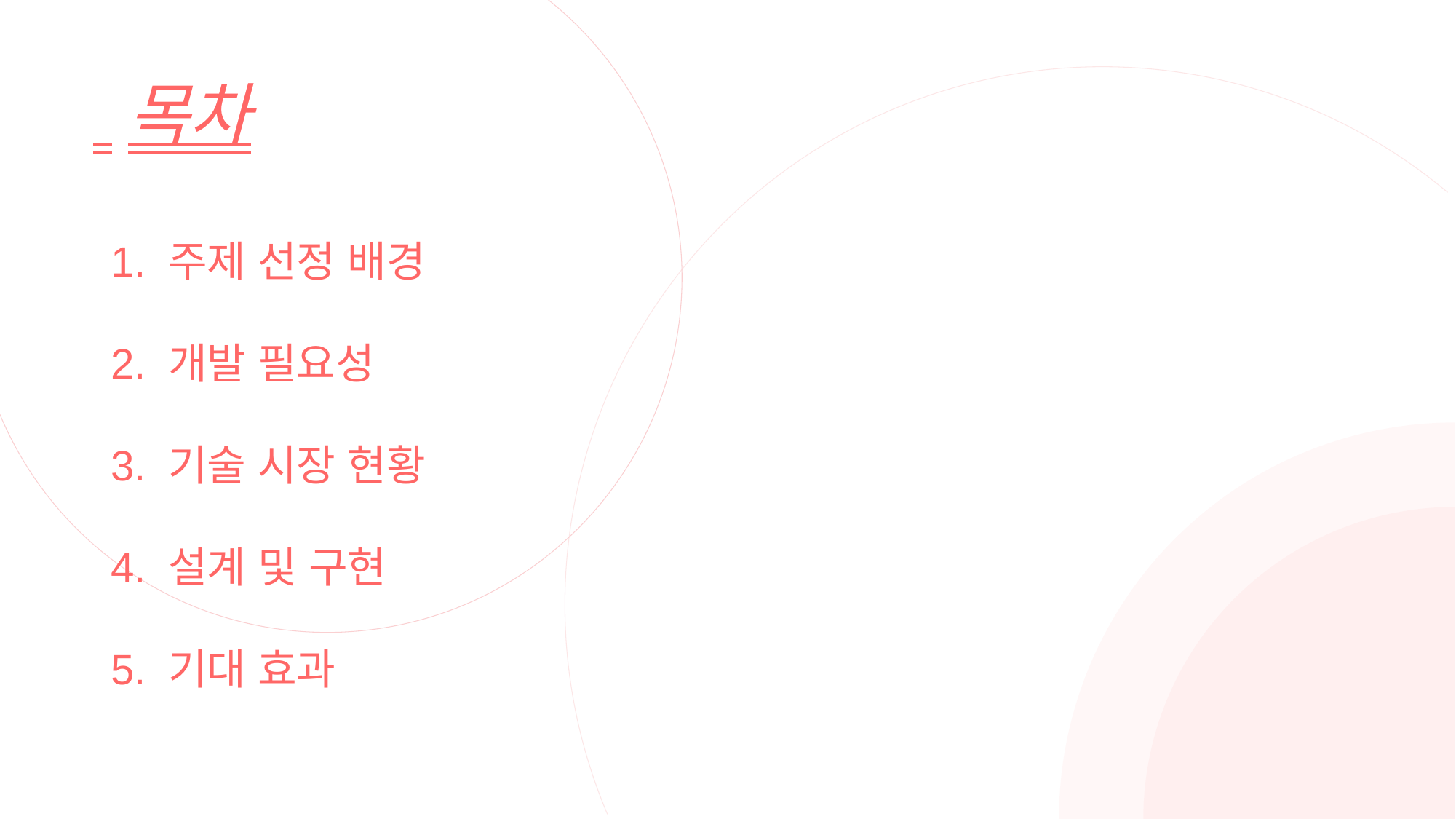

목차
1. 주제 선정 배경

2. 개발 필요성

3. 기술 시장 현황

4. 설계 및 구현

5. 기대 효과